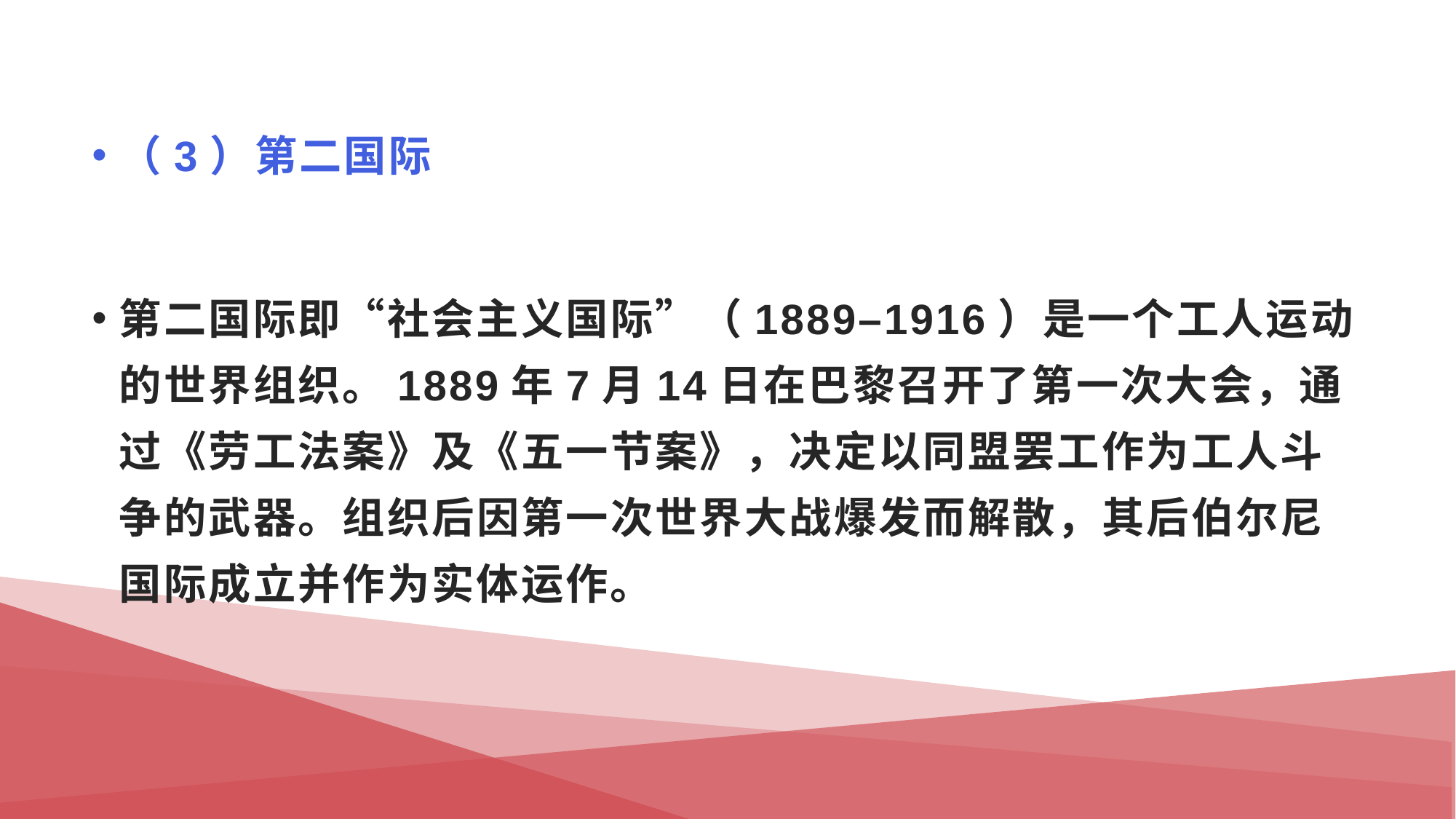

（3）第二国际

第二国际即“社会主义国际”（1889–1916）是一个工人运动的世界组织。1889年7月14日在巴黎召开了第一次大会，通过《劳工法案》及《五一节案》，决定以同盟罢工作为工人斗争的武器。组织后因第一次世界大战爆发而解散，其后伯尔尼国际成立并作为实体运作。